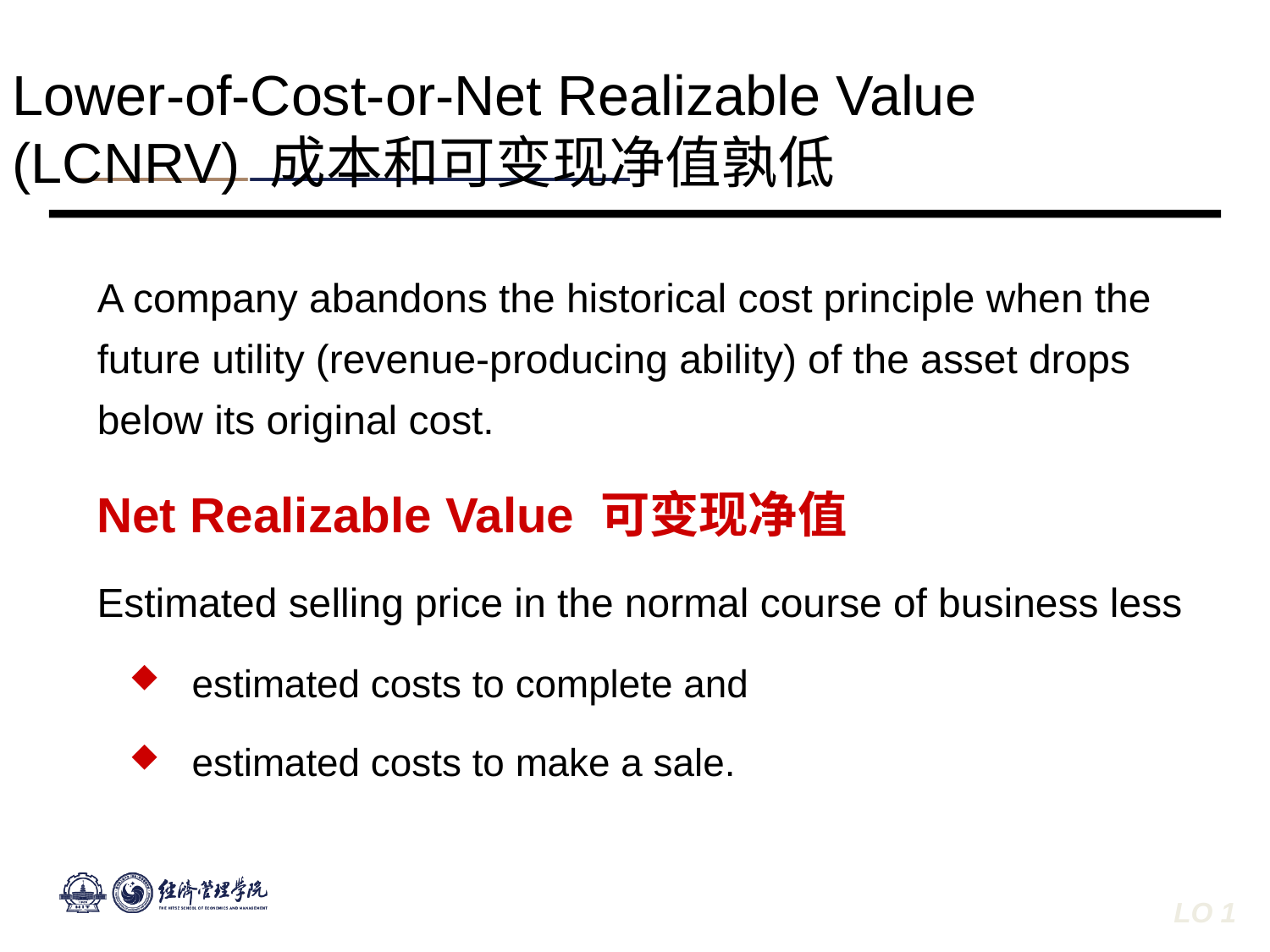

Lower-of-Cost-or-Net Realizable Value (LCNRV) 成本和可变现净值孰低

A company abandons the historical cost principle when the future utility (revenue-producing ability) of the asset drops below its original cost.
Net Realizable Value 可变现净值
Estimated selling price in the normal course of business less
estimated costs to complete and
estimated costs to make a sale.
LO 1